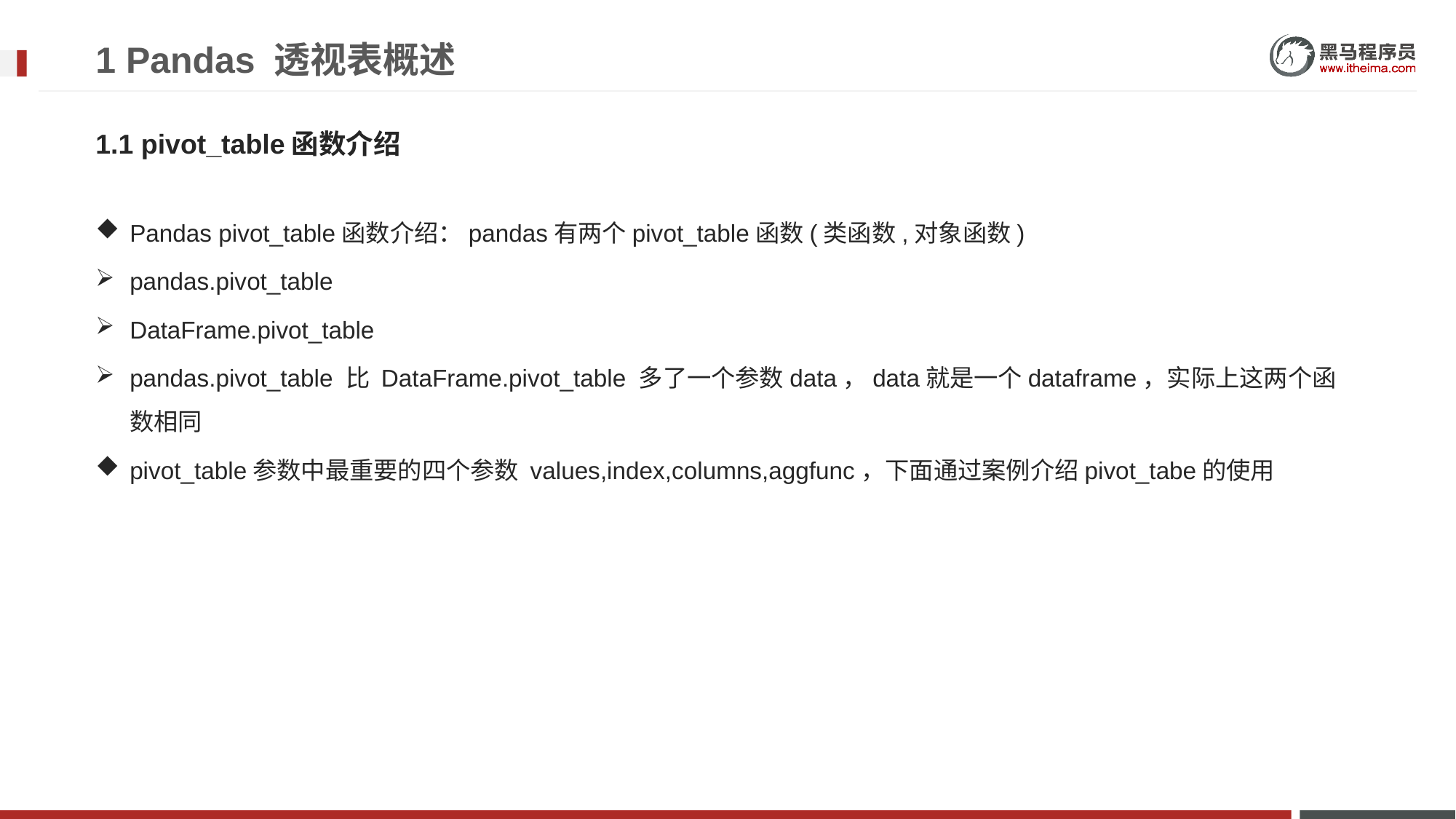

# 1 Pandas 透视表概述
1.1 pivot_table函数介绍
Pandas pivot_table函数介绍：pandas有两个pivot_table函数(类函数,对象函数)
pandas.pivot_table
DataFrame.pivot_table
pandas.pivot_table 比 DataFrame.pivot_table 多了一个参数data，data就是一个dataframe，实际上这两个函数相同
pivot_table参数中最重要的四个参数 values,index,columns,aggfunc，下面通过案例介绍pivot_tabe的使用